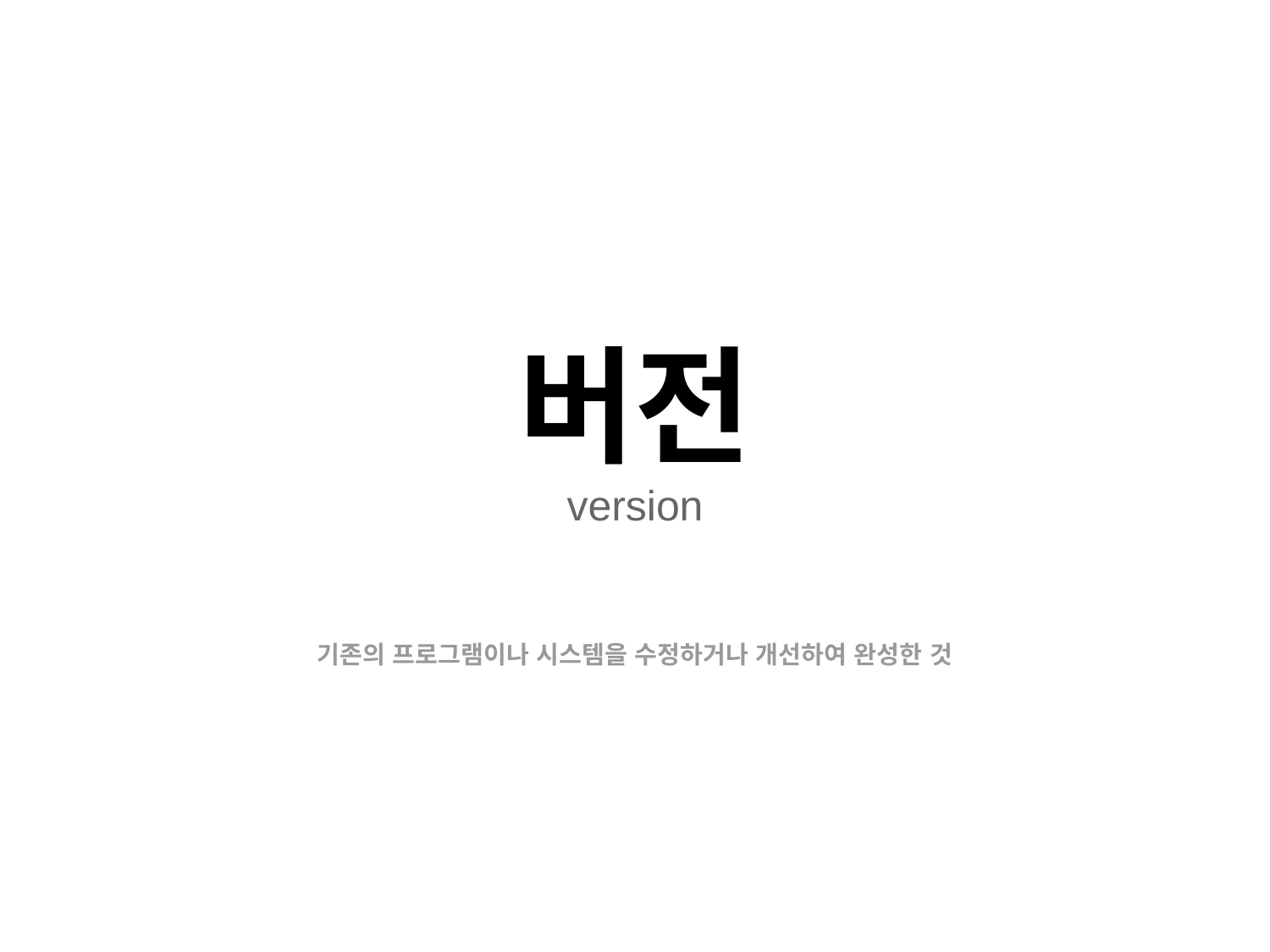

버전
version
기존의 프로그램이나 시스템을 수정하거나 개선하여 완성한 것